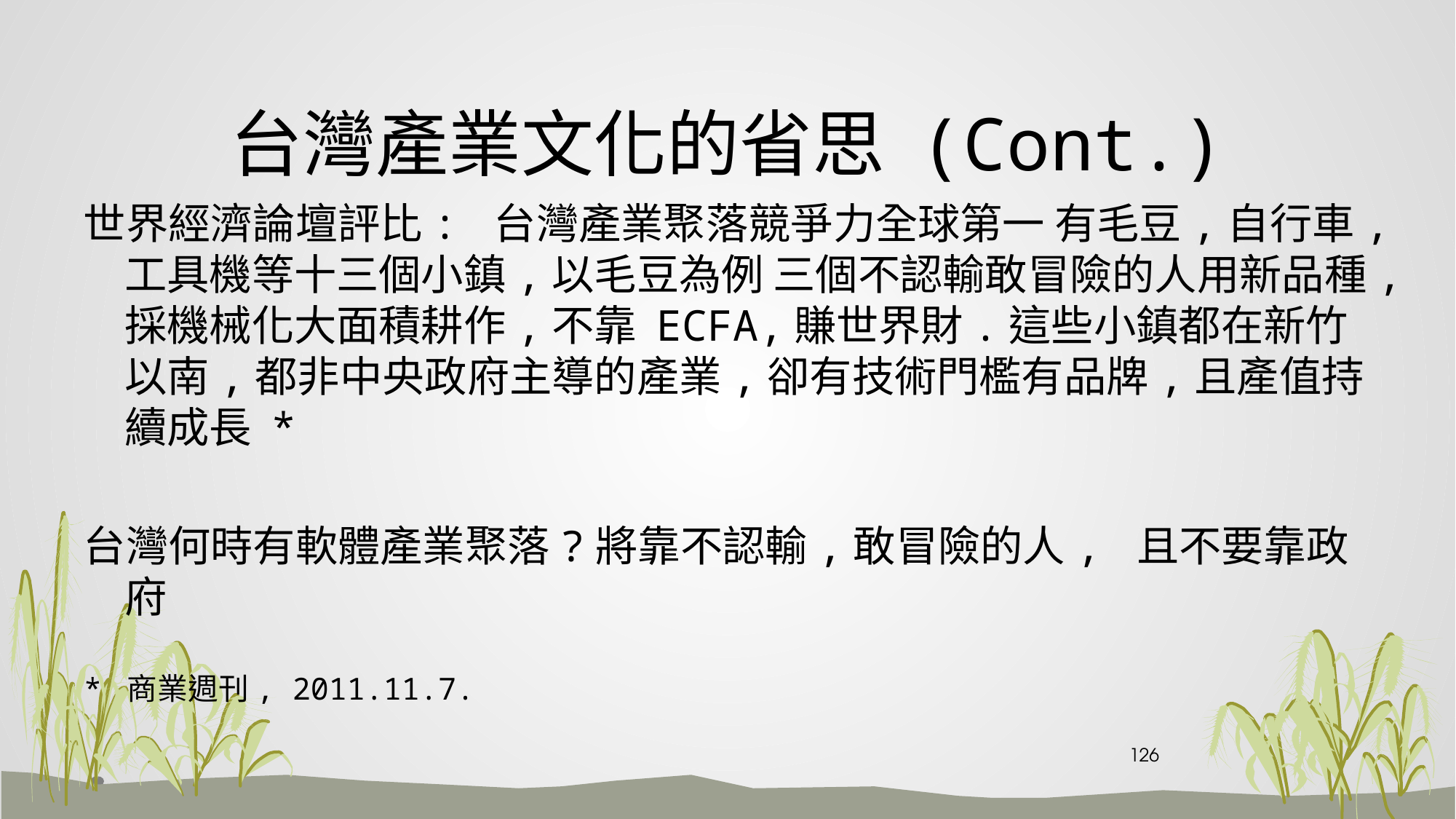

# 台灣產業文化的省思 (Cont.)
世界經濟論壇評比: 台灣產業聚落競爭力全球第一 有毛豆,自行車,工具機等十三個小鎮,以毛豆為例 三個不認輸敢冒險的人用新品種,採機械化大面積耕作,不靠 ECFA,賺世界財.這些小鎮都在新竹以南,都非中央政府主導的產業,卻有技術門檻有品牌,且產值持續成長 *

台灣何時有軟體產業聚落?將靠不認輸,敢冒險的人, 且不要靠政府

* 商業週刊, 2011.11.7.
126